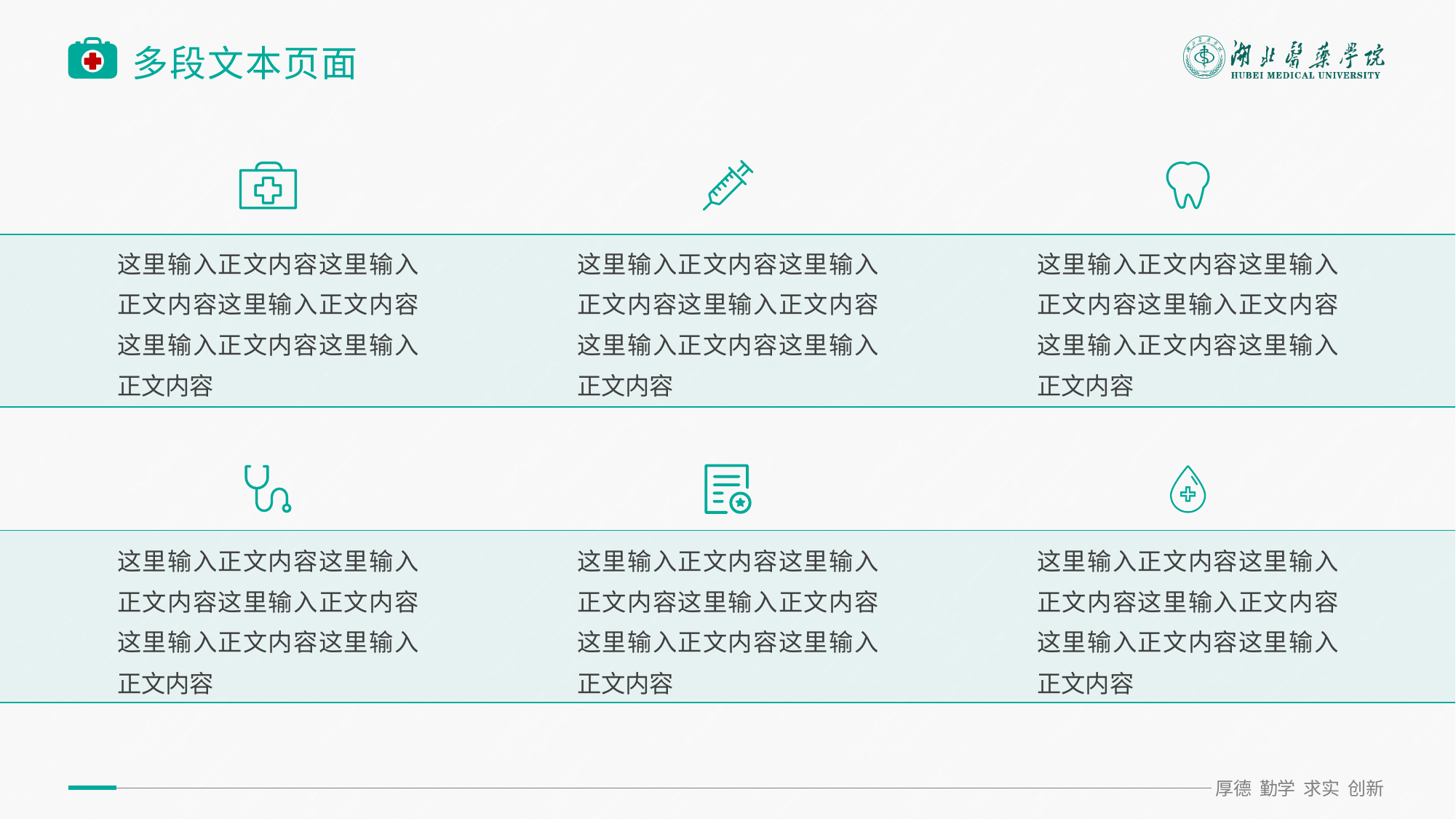

# 多段文本页面

这里输入正文内容这里输入正文内容这里输入正文内容这里输入正文内容这里输入正文内容

这里输入正文内容这里输入正文内容这里输入正文内容这里输入正文内容这里输入正文内容

这里输入正文内容这里输入正文内容这里输入正文内容这里输入正文内容这里输入正文内容

这里输入正文内容这里输入正文内容这里输入正文内容这里输入正文内容这里输入正文内容

这里输入正文内容这里输入正文内容这里输入正文内容这里输入正文内容这里输入正文内容

这里输入正文内容这里输入正文内容这里输入正文内容这里输入正文内容这里输入正文内容